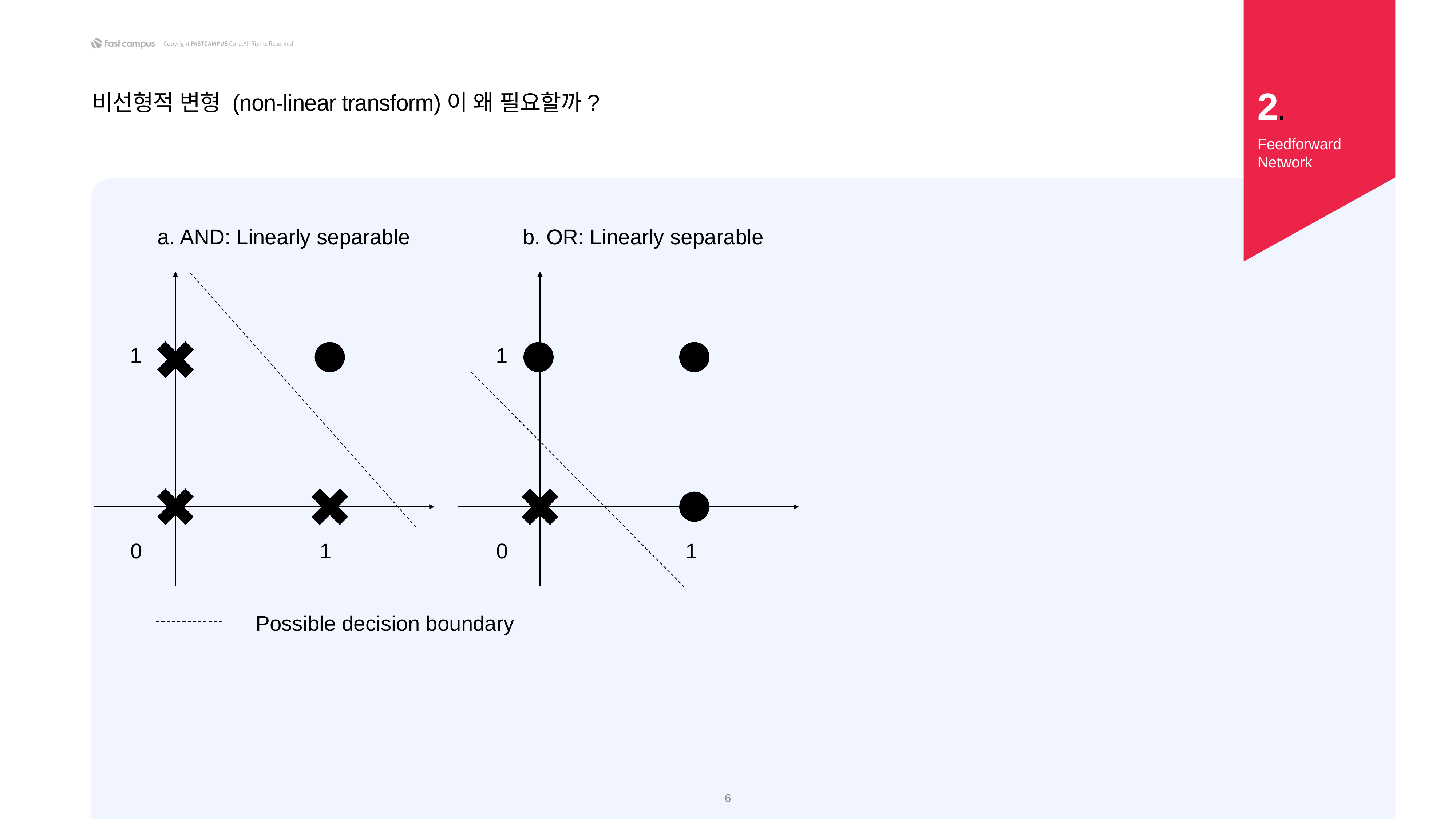

2.
비선형적 변형 (non-linear transform)이 왜 필요할까?
Feedforward Network
a. AND: Linearly separable
b. OR: Linearly separable
1
1

0
1
0
1
Possible decision boundary
6